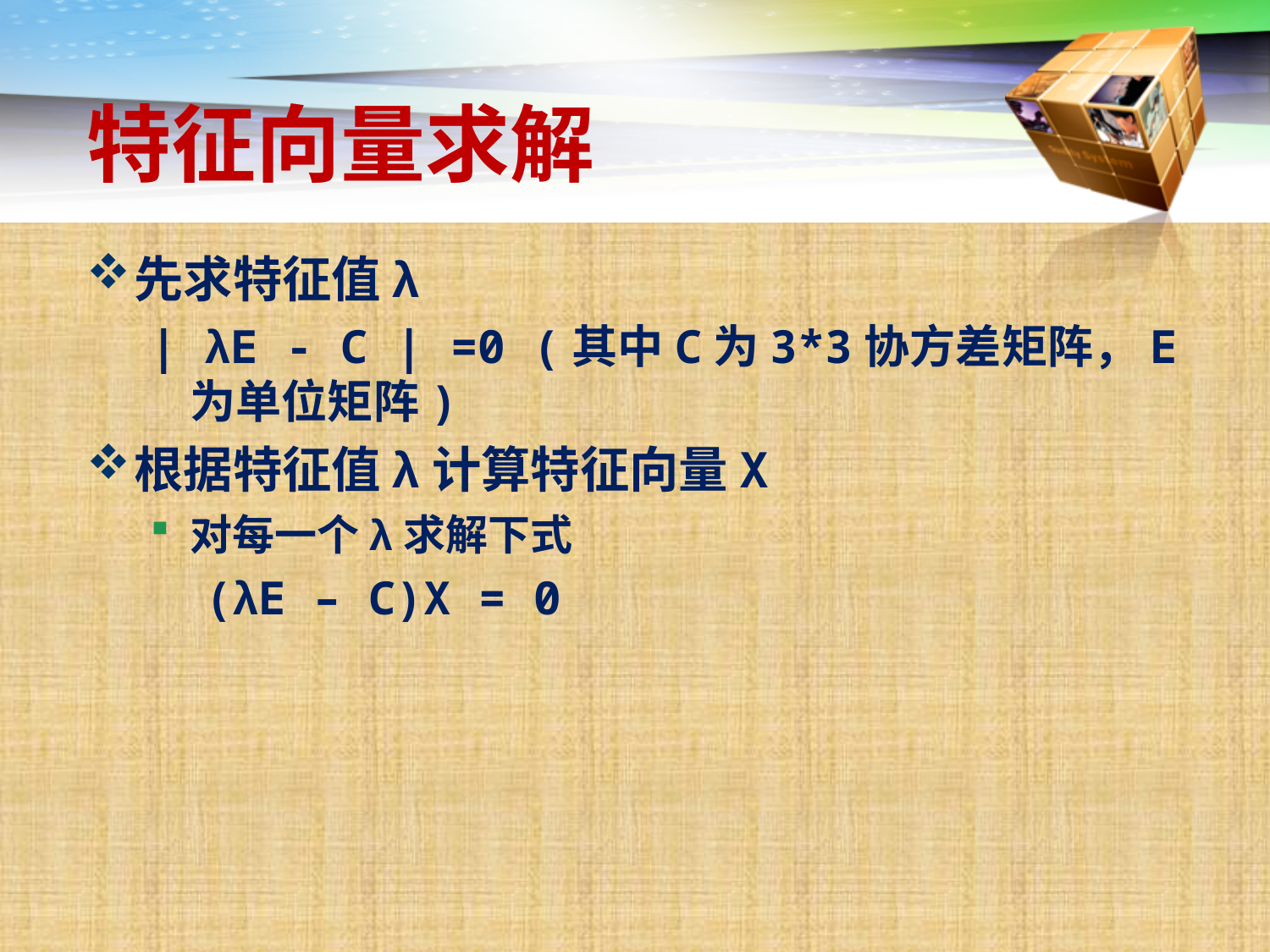

# 特征向量求解
先求特征值λ
| λE - C | =0 (其中C为3*3协方差矩阵，E为单位矩阵)
根据特征值λ计算特征向量X
对每一个λ求解下式
  (λE – C)X = 0